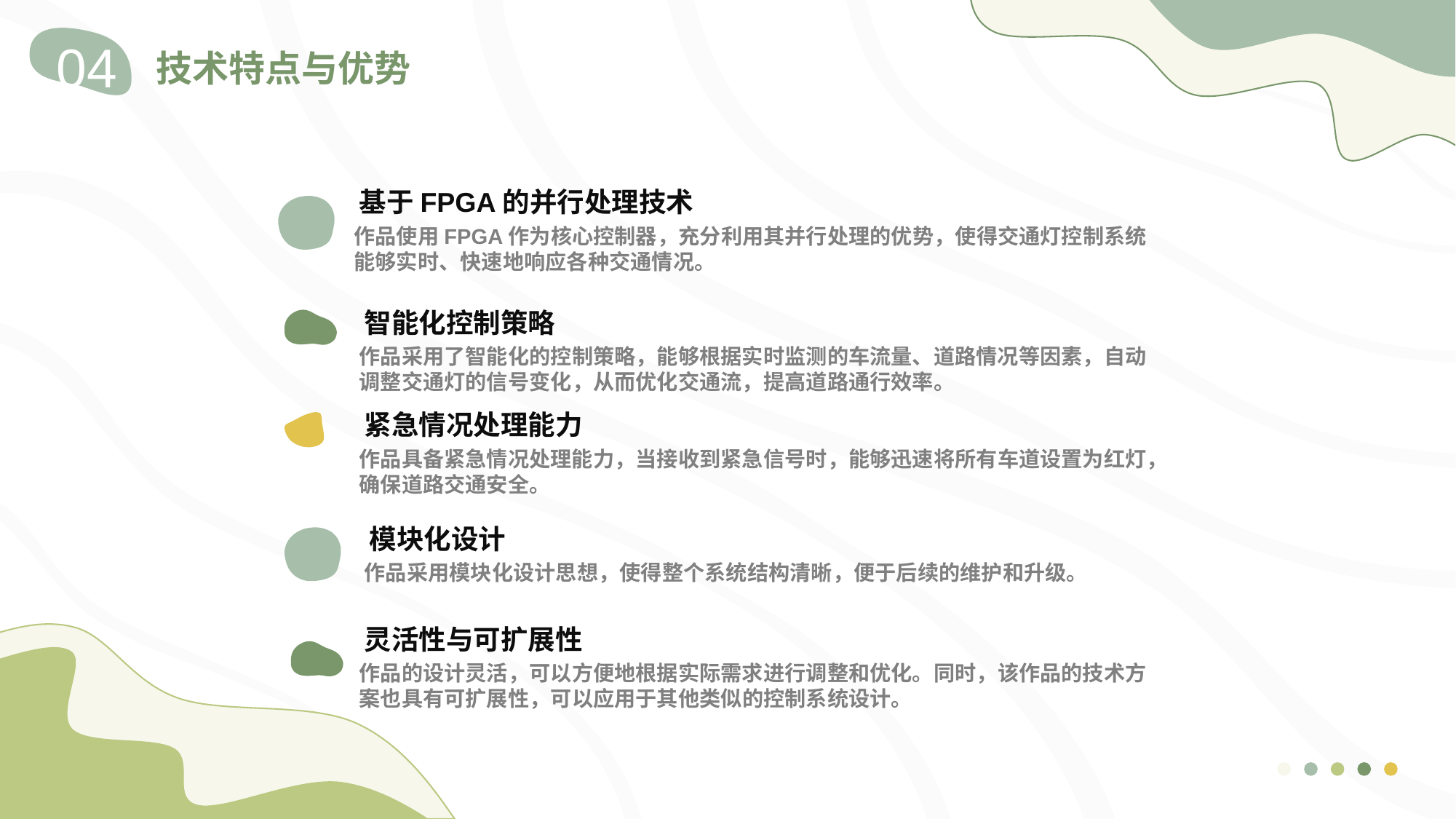

04
技术特点与优势
基于FPGA的并行处理技术
作品使用FPGA作为核心控制器，充分利用其并行处理的优势，使得交通灯控制系统能够实时、快速地响应各种交通情况。

智能化控制策略
作品采用了智能化的控制策略，能够根据实时监测的车流量、道路情况等因素，自动调整交通灯的信号变化，从而优化交通流，提高道路通行效率。

紧急情况处理能力
作品具备紧急情况处理能力，当接收到紧急信号时，能够迅速将所有车道设置为红灯，确保道路交通安全。

模块化设计
作品采用模块化设计思想，使得整个系统结构清晰，便于后续的维护和升级。

灵活性与可扩展性
作品的设计灵活，可以方便地根据实际需求进行调整和优化。同时，该作品的技术方案也具有可扩展性，可以应用于其他类似的控制系统设计。